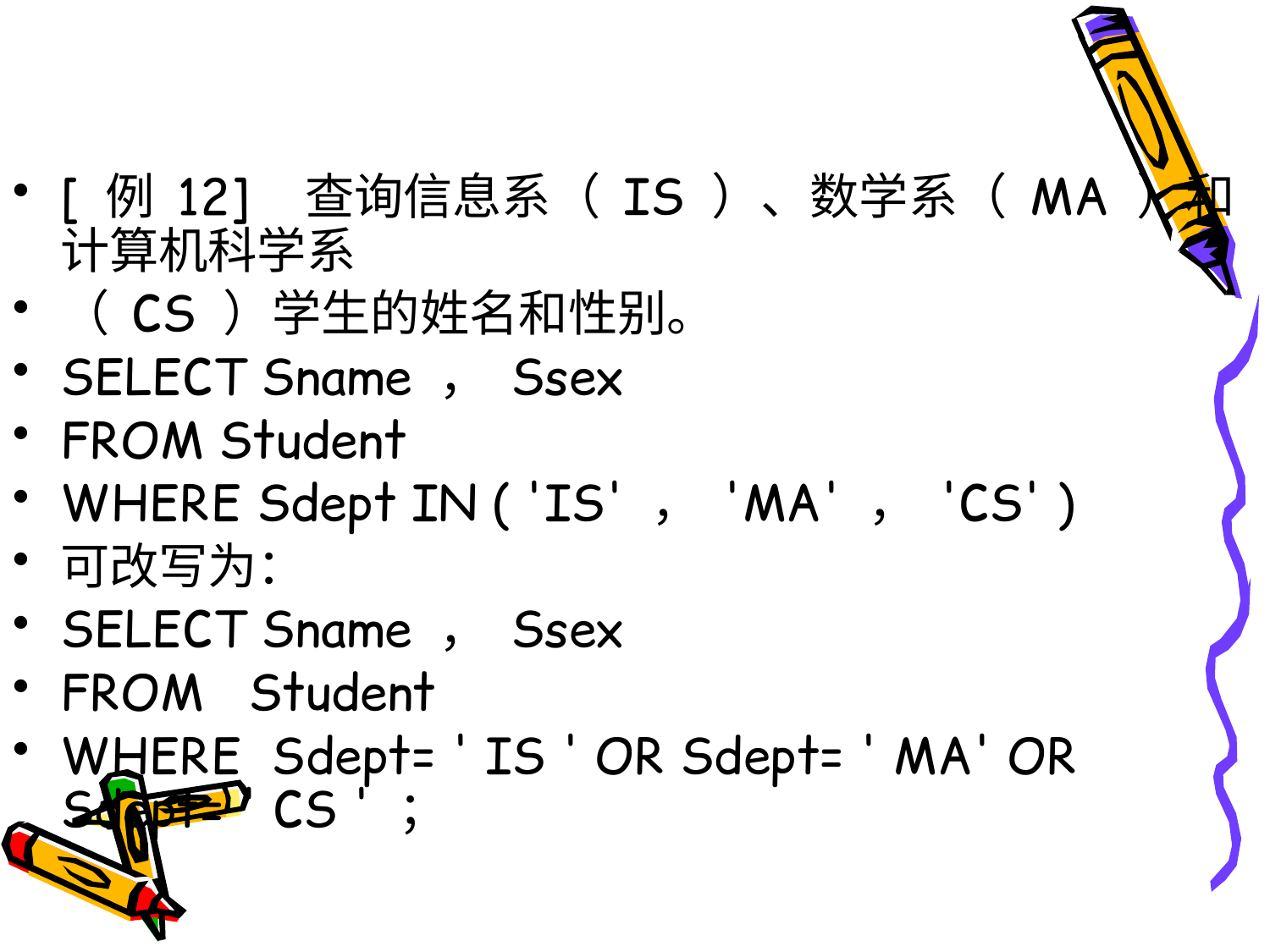

#
[ 例 12]   查询信息系（ IS ）、数学系（ MA ）和计算机科学系
（ CS ）学生的姓名和性别。
SELECT Sname ， Ssex
FROM Student
WHERE Sdept IN ( 'IS' ， 'MA' ， 'CS' )
可改写为：
SELECT Sname ， Ssex
FROM   Student
WHERE  Sdept= ' IS ' OR Sdept= ' MA' OR Sdept= ' CS ' ；